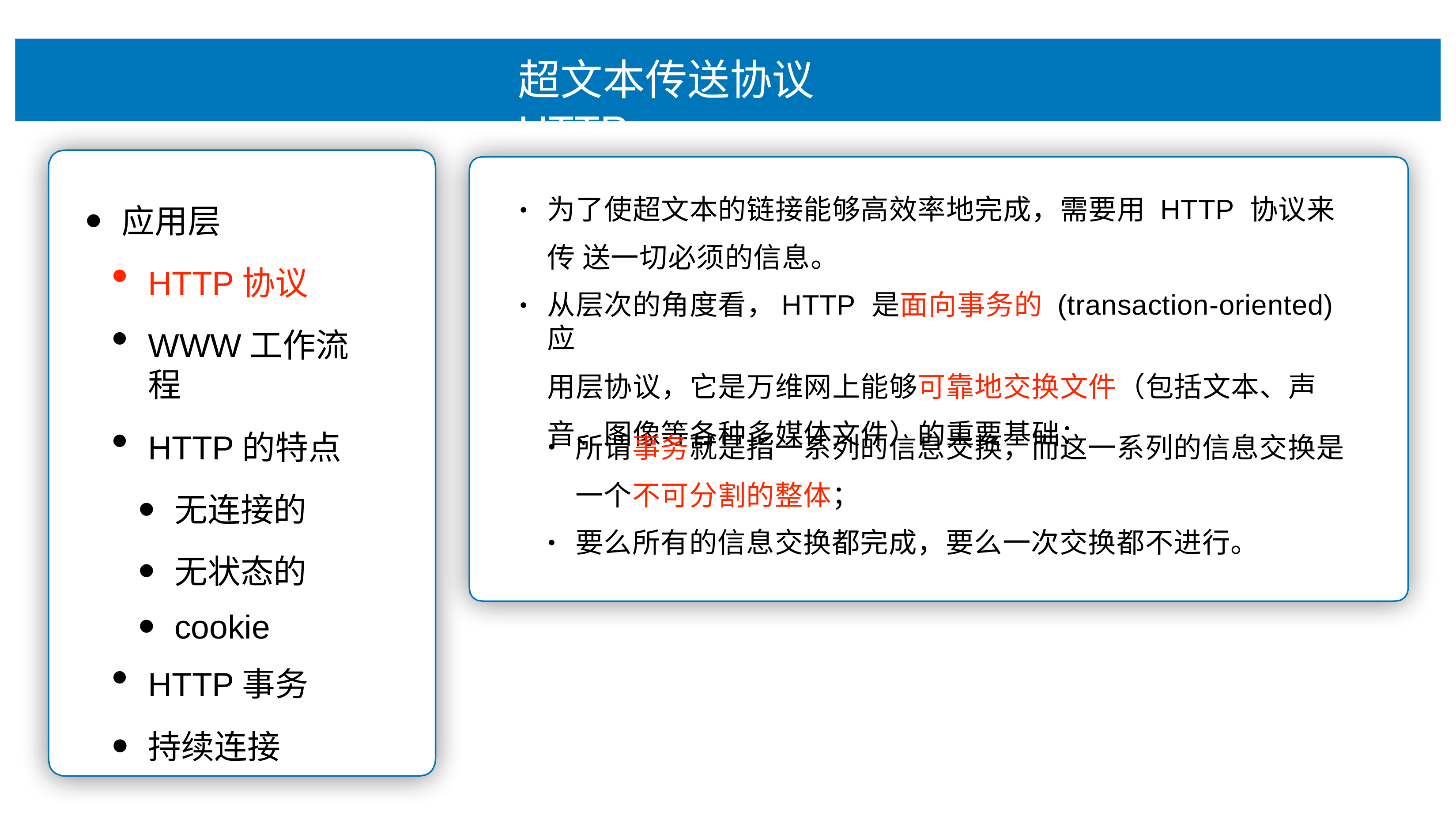

# 超⽂本传送协议 HTTP

为了使超⽂本的链接能够⾼效率地完成，需要⽤ HTTP 协议来传 送⼀切必须的信息。
从层次的⻆度看，HTTP 是⾯向事务的 (transaction-oriented) 应
⽤层协议，它是万维⽹上能够可靠地交换⽂件（包括⽂本、声
⾳、图像等各种多媒体⽂件）的重要基础：
应⽤层
HTTP协议
WWW⼯作流程
HTTP的特点
⽆连接的
⽆状态的
cookie
HTTP事务
持续连接
•
•
所谓事务就是指⼀系列的信息交换，⽽这⼀系列的信息交换是
⼀个不可分割的整体；
要么所有的信息交换都完成，要么⼀次交换都不进⾏。
•